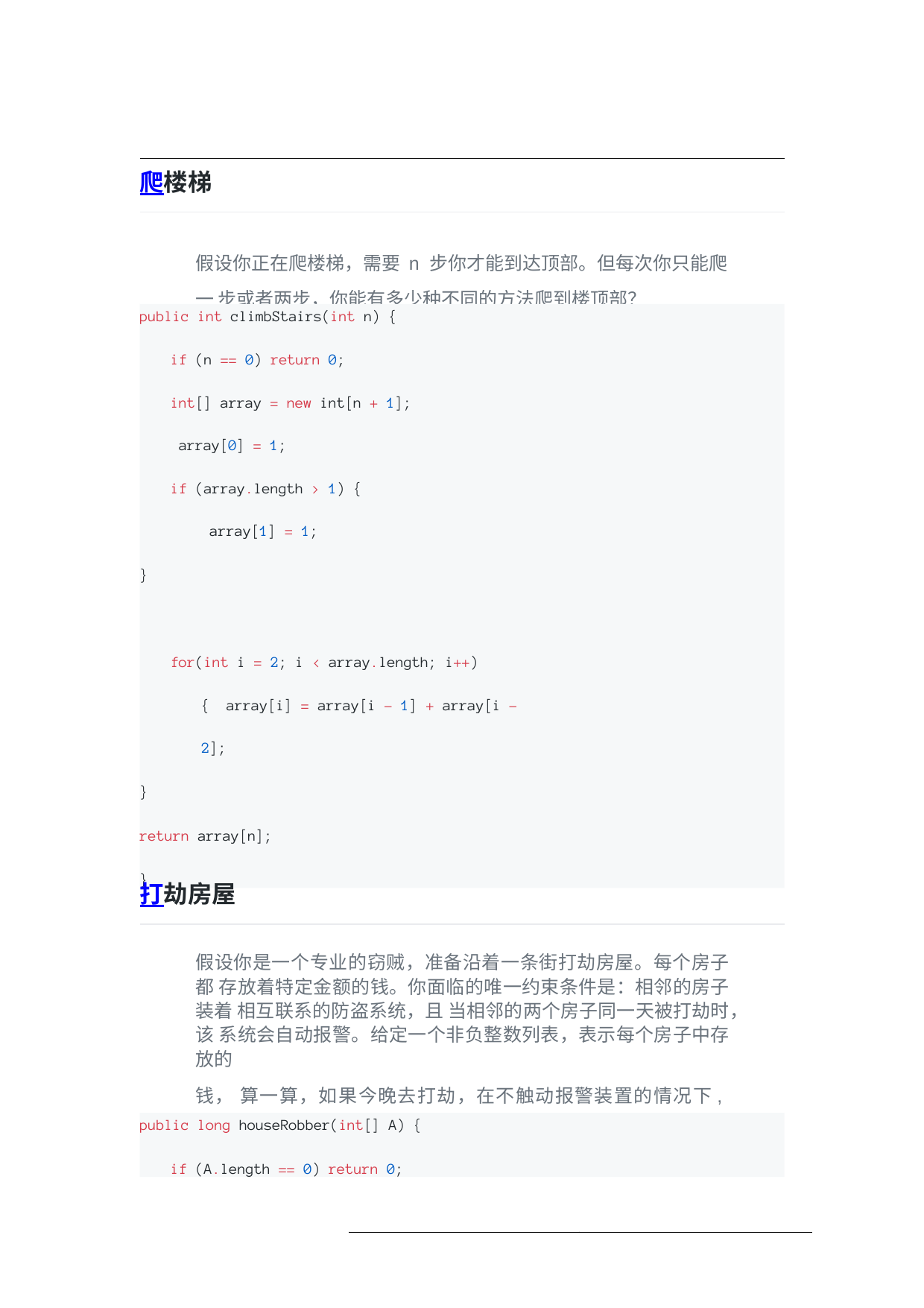

爬楼梯

假设你正在爬楼梯，需要 n 步你才能到达顶部。但每次你只能爬一 步或者两步，你能有多少种不同的方法爬到楼顶部？

public int climbStairs(int n) {

if (n == 0) return 0;
int[] array = new int[n + 1];  array[0] = 1;
if (array.length > 1) {  array[1] = 1;

}

for(int i = 2; i < array.length; i++) {  array[i] = array[i - 1] + array[i - 2];

}

return array[n];

}
打劫房屋

假设你是一个专业的窃贼，准备沿着一条街打劫房屋。每个房子都 存放着特定金额的钱。你面临的唯一约束条件是：相邻的房子装着 相互联系的防盗系统，且 当相邻的两个房子同一天被打劫时，该 系统会自动报警。给定一个非负整数列表，表示每个房子中存放的
钱， 算一算，如果今晚去打劫，在不触动报警装置的情况下, 你 最多可以得到多少钱 。

public long houseRobber(int[] A) {

if (A.length == 0) return 0;